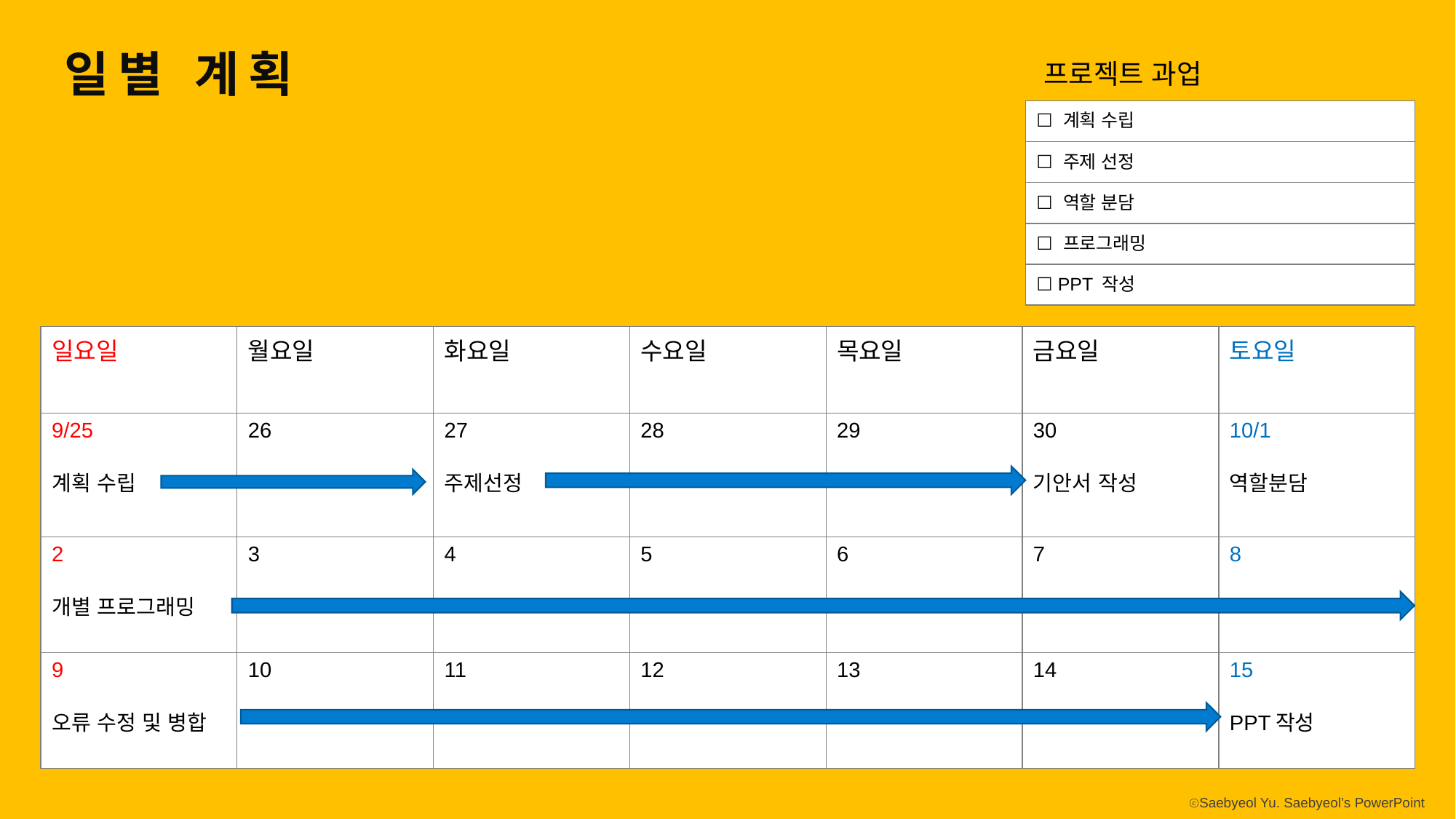

일별 계획
프로젝트 과업
| ☐ 계획 수립 |
| --- |
| ☐ 주제 선정 |
| ☐ 역할 분담 |
| ☐ 프로그래밍 |
| ☐ PPT 작성 |
| 일요일 | 월요일 | 화요일 | 수요일 | 목요일 | 금요일 | 토요일 |
| --- | --- | --- | --- | --- | --- | --- |
| 9/25 계획 수립 | 26 | 27 주제선정 | 28 | 29 | 30 기안서 작성 | 10/1 역할분담 |
| 2 개별 프로그래밍 | 3 | 4 | 5 | 6 | 7 | 8 |
| 9 오류 수정 및 병합 | 10 | 11 | 12 | 13 | 14 | 15 PPT작성 |